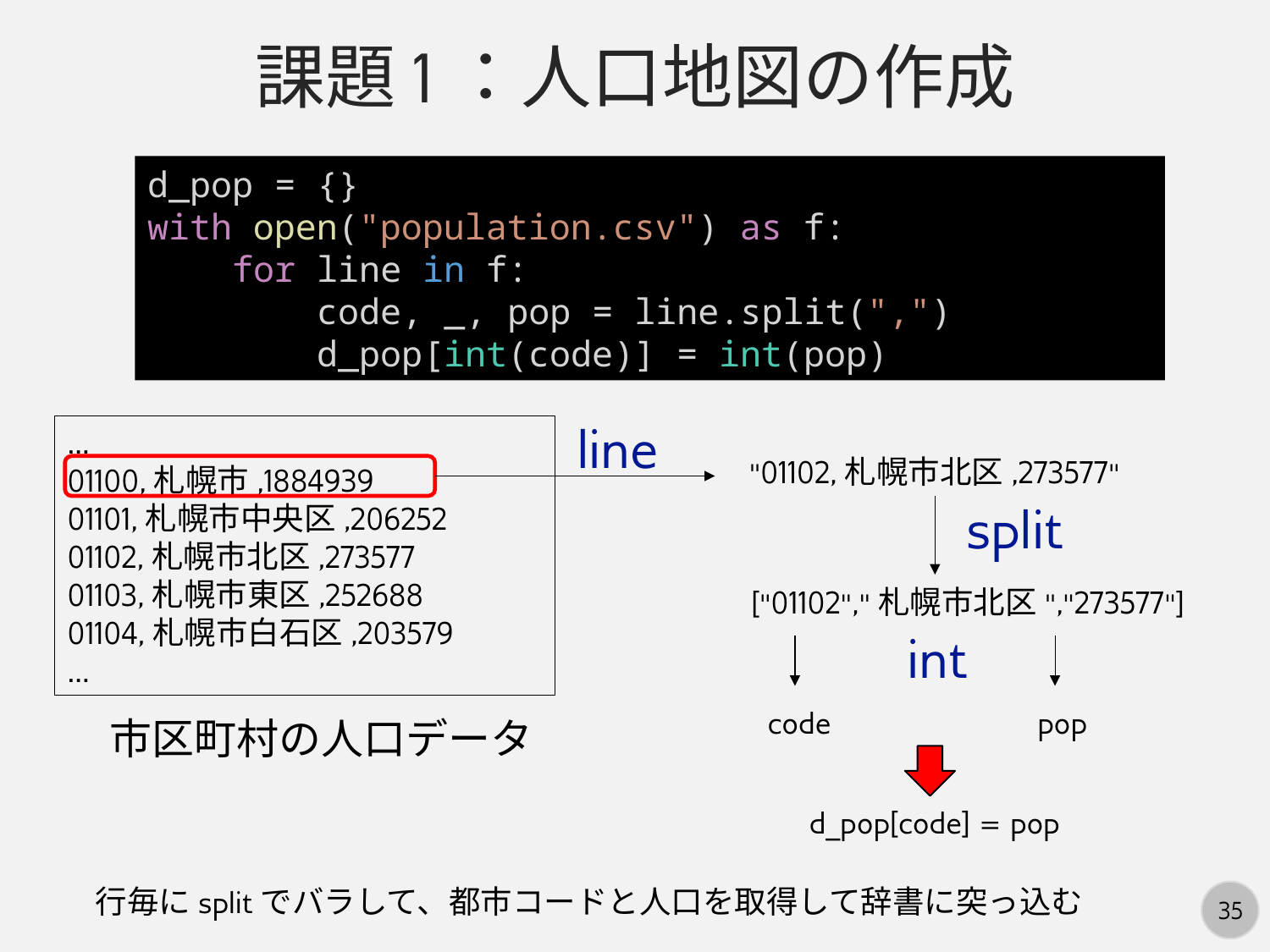

課題1：人口地図の作成
d_pop = {}
with open("population.csv") as f:
    for line in f:
        code, _, pop = line.split(",")
        d_pop[int(code)] = int(pop)
line
...
01100,札幌市,1884939
01101,札幌市中央区,206252
01102,札幌市北区,273577
01103,札幌市東区,252688
01104,札幌市白石区,203579
...
"01102,札幌市北区,273577"

split
["01102","札幌市北区","273577"]
int
code
pop
市区町村の人口データ

d_pop[code] = pop
行毎にsplitでバラして、都市コードと人口を取得して辞書に突っ込む